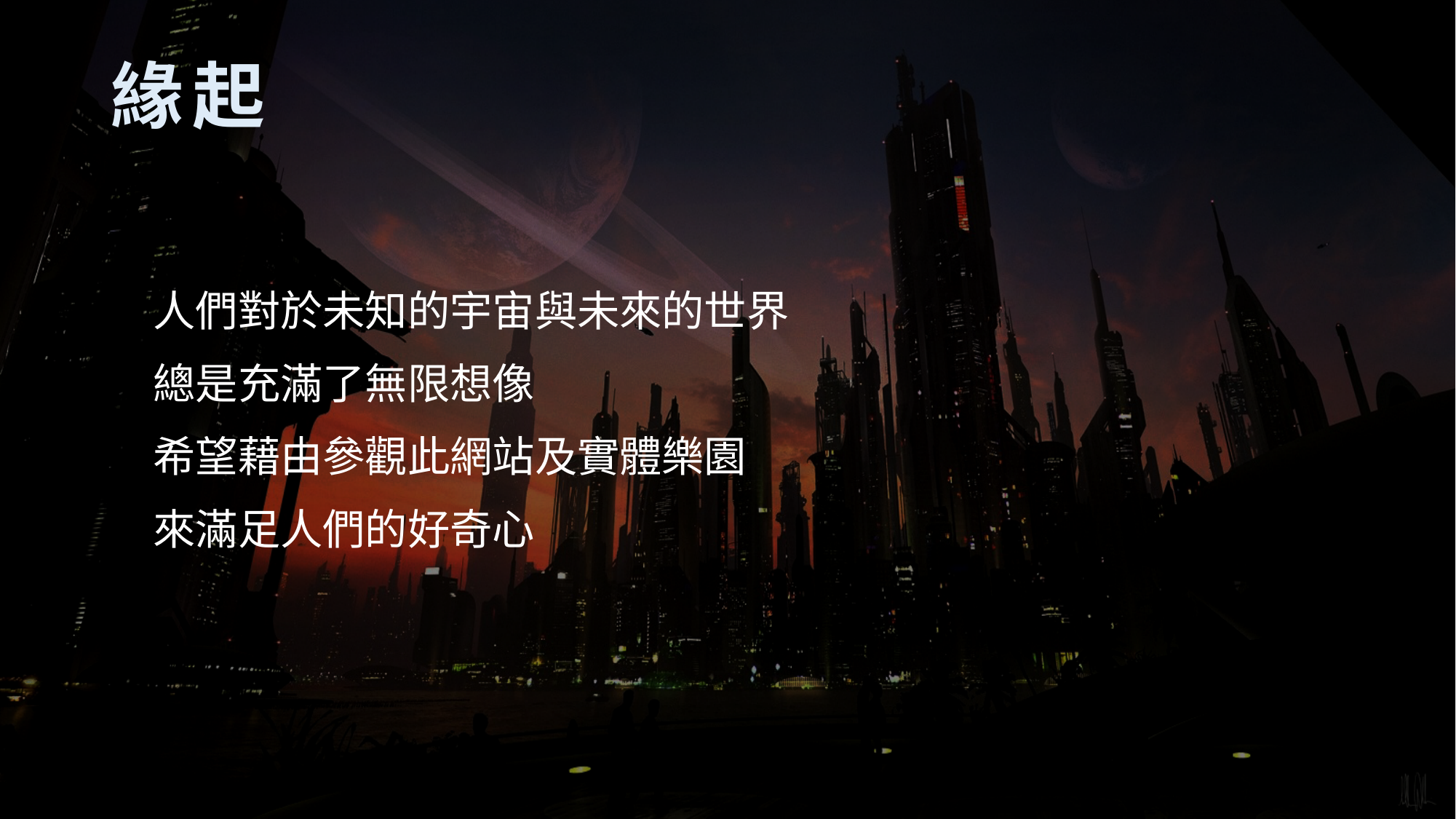

# 緣起

　人們對於未知的宇宙與未來的世界
　總是充滿了無限想像
　希望藉由參觀此網站及實體樂園
　來滿足人們的好奇心